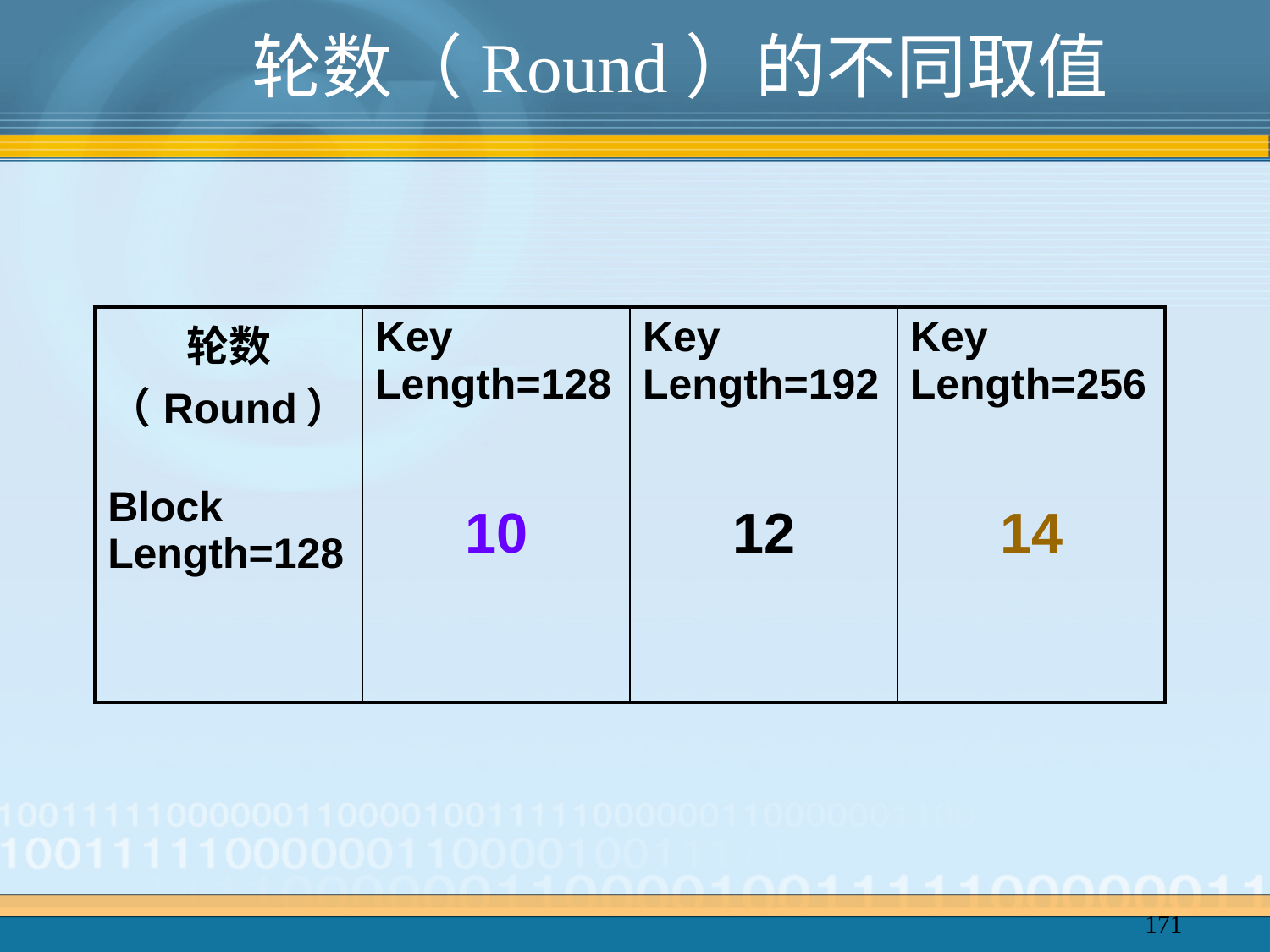

轮数（Round）的不同取值
| 轮数（Round） | Key Length=128 | Key Length=192 | Key Length=256 |
| --- | --- | --- | --- |
| Block Length=128 | 10 | 12 | 14 |
171